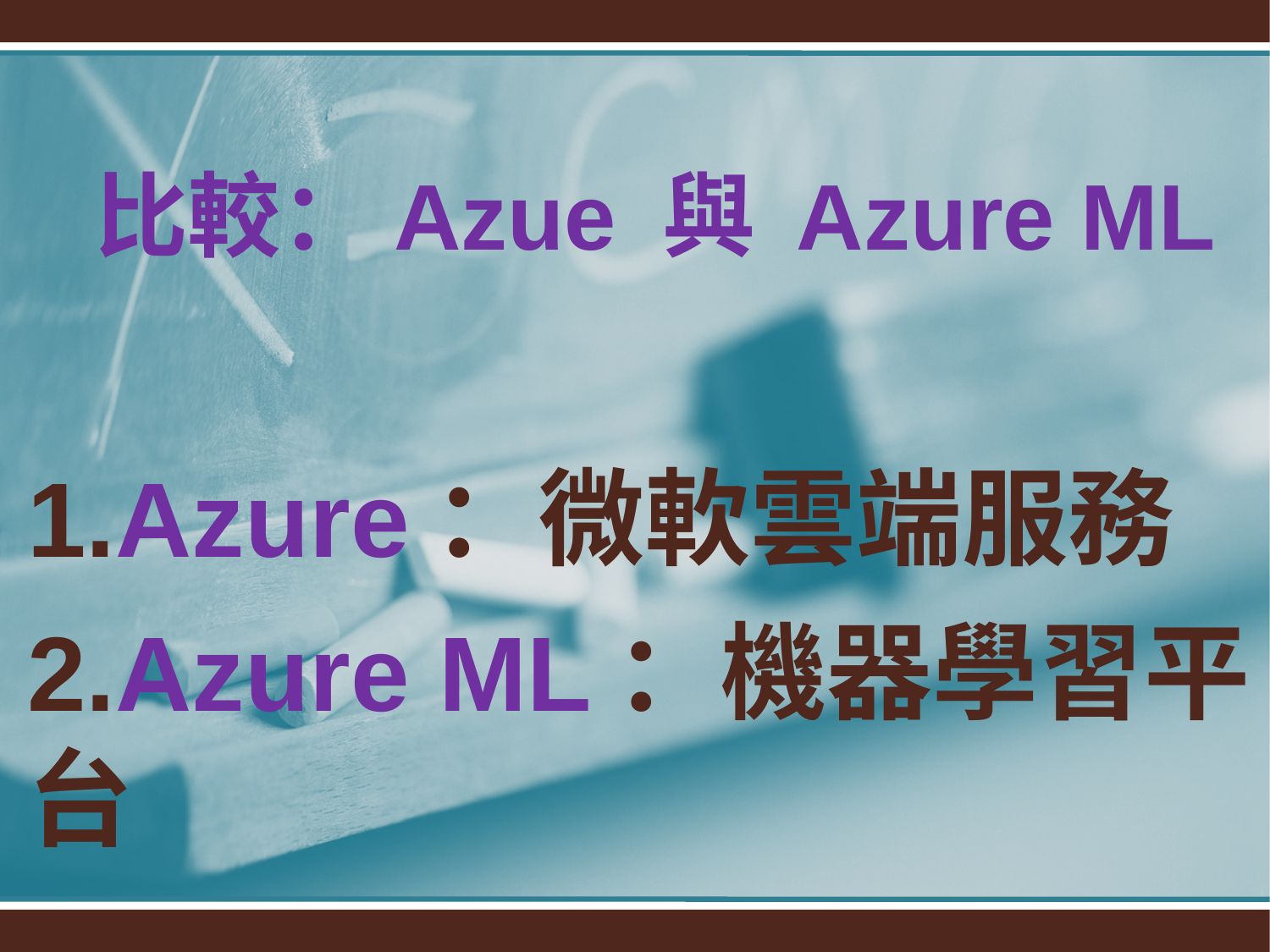

比較：Azue 與 Azure ML

1.Azure：微軟雲端服務
2.Azure ML：機器學習平台